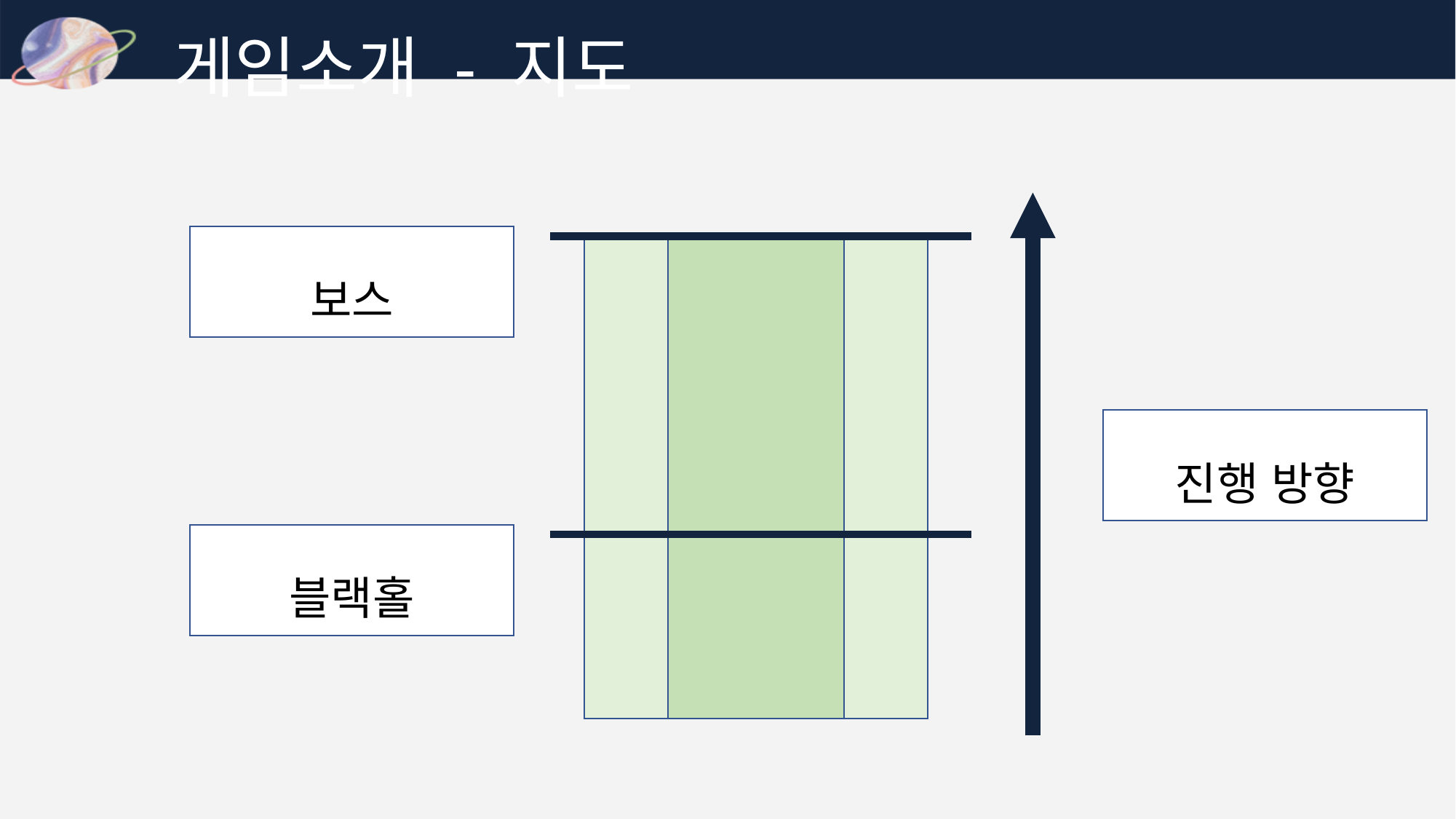

게임소개 - 지도

보스

진행 방향

블랙홀